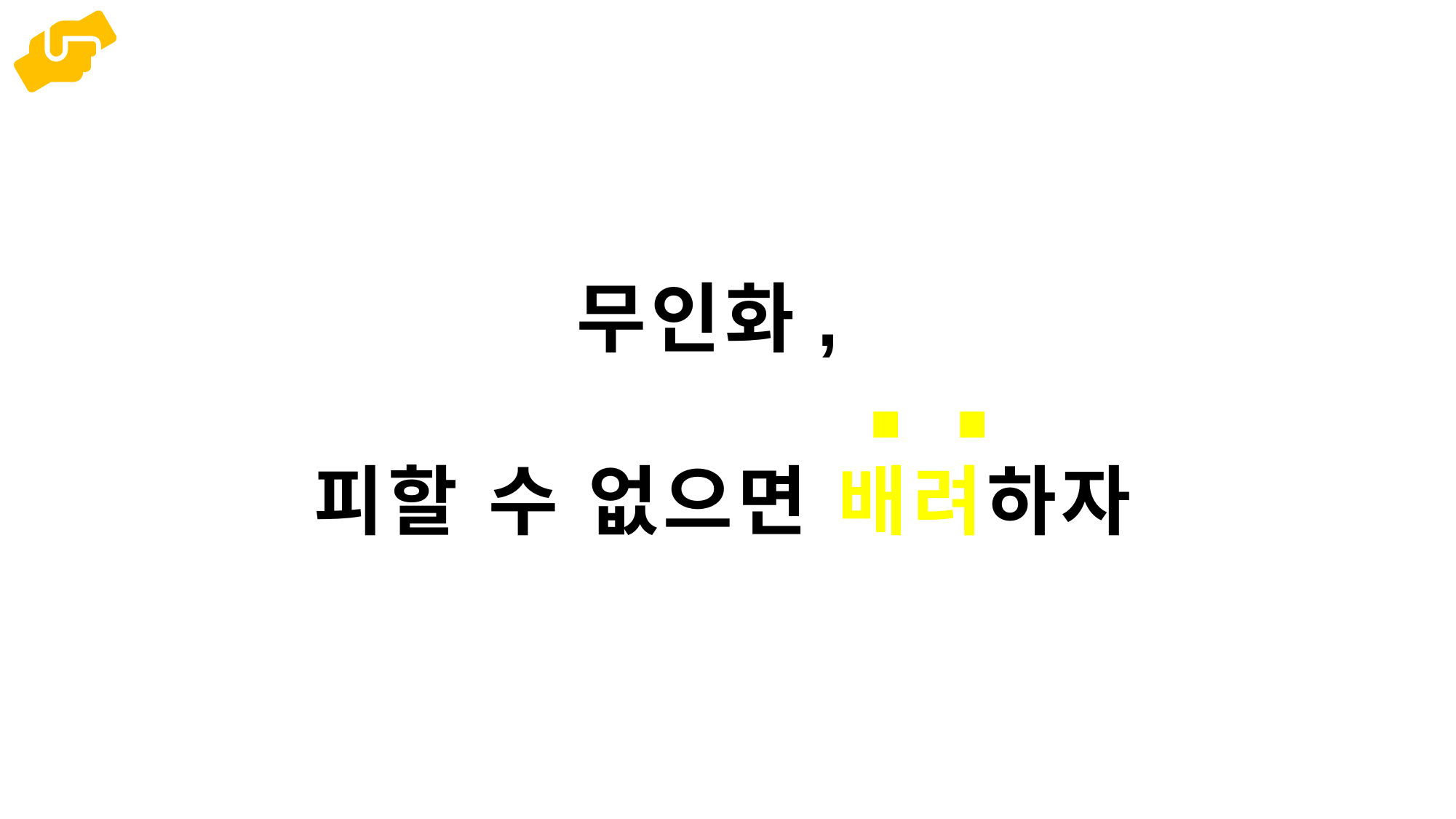

# 무인화, 피할 수 없으면 배려하자
.
.